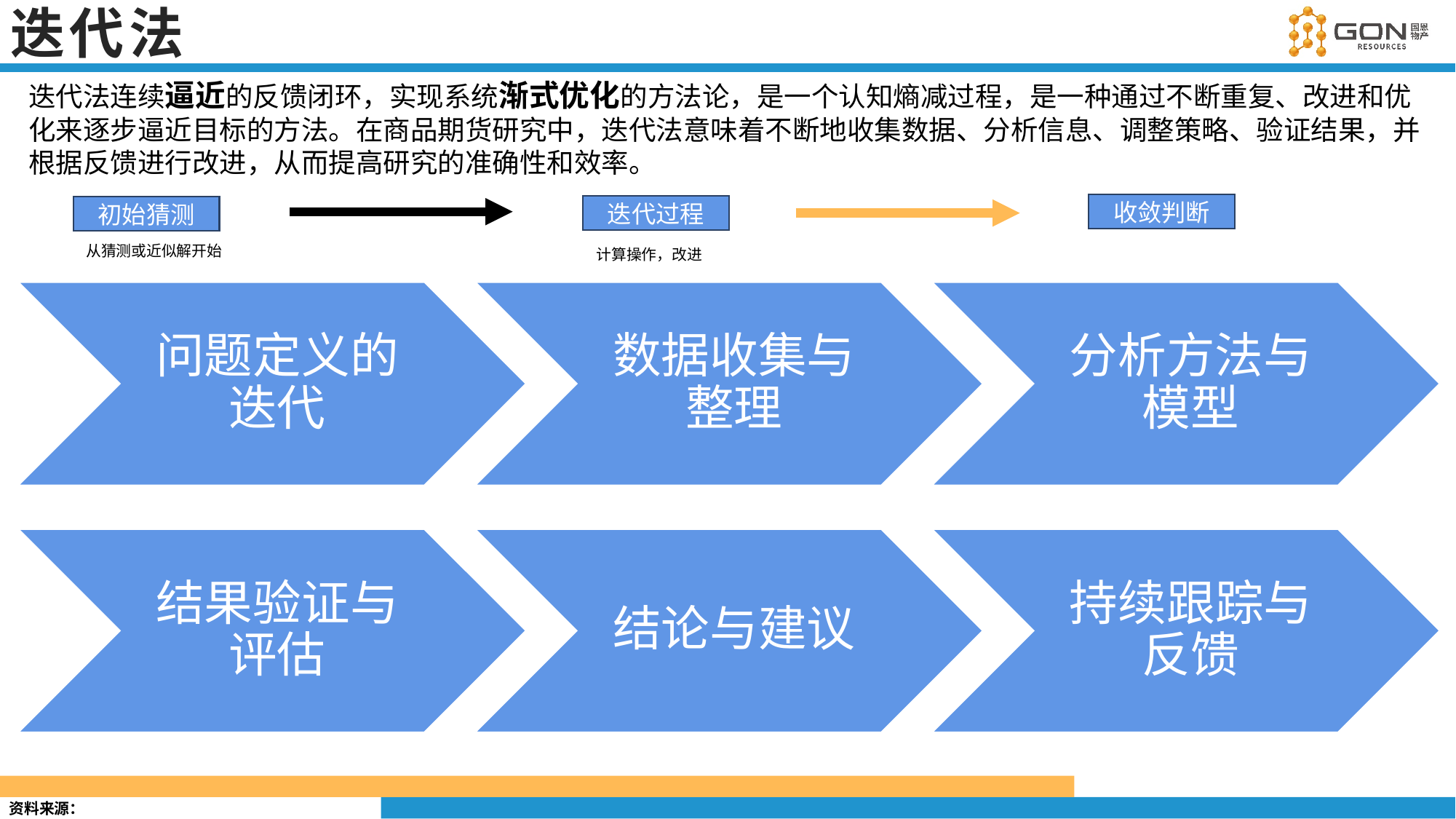

# 迭代法
迭代法连续逼近的反馈闭环，实现系统渐式优化的方法论，是一个认知熵减过程，是一种通过不断重复、改进和优化来逐步逼近目标的方法。在商品期货研究中，迭代法意味着不断地收集数据、分析信息、调整策略、验证结果，并根据反馈进行改进，从而提高研究的准确性和效率。
收敛判断
迭代过程
初始猜测
从猜测或近似解开始
计算操作，改进
问题定义的迭代
数据收集与整理
分析方法与模型
结果验证与评估
结论与建议
持续跟踪与反馈